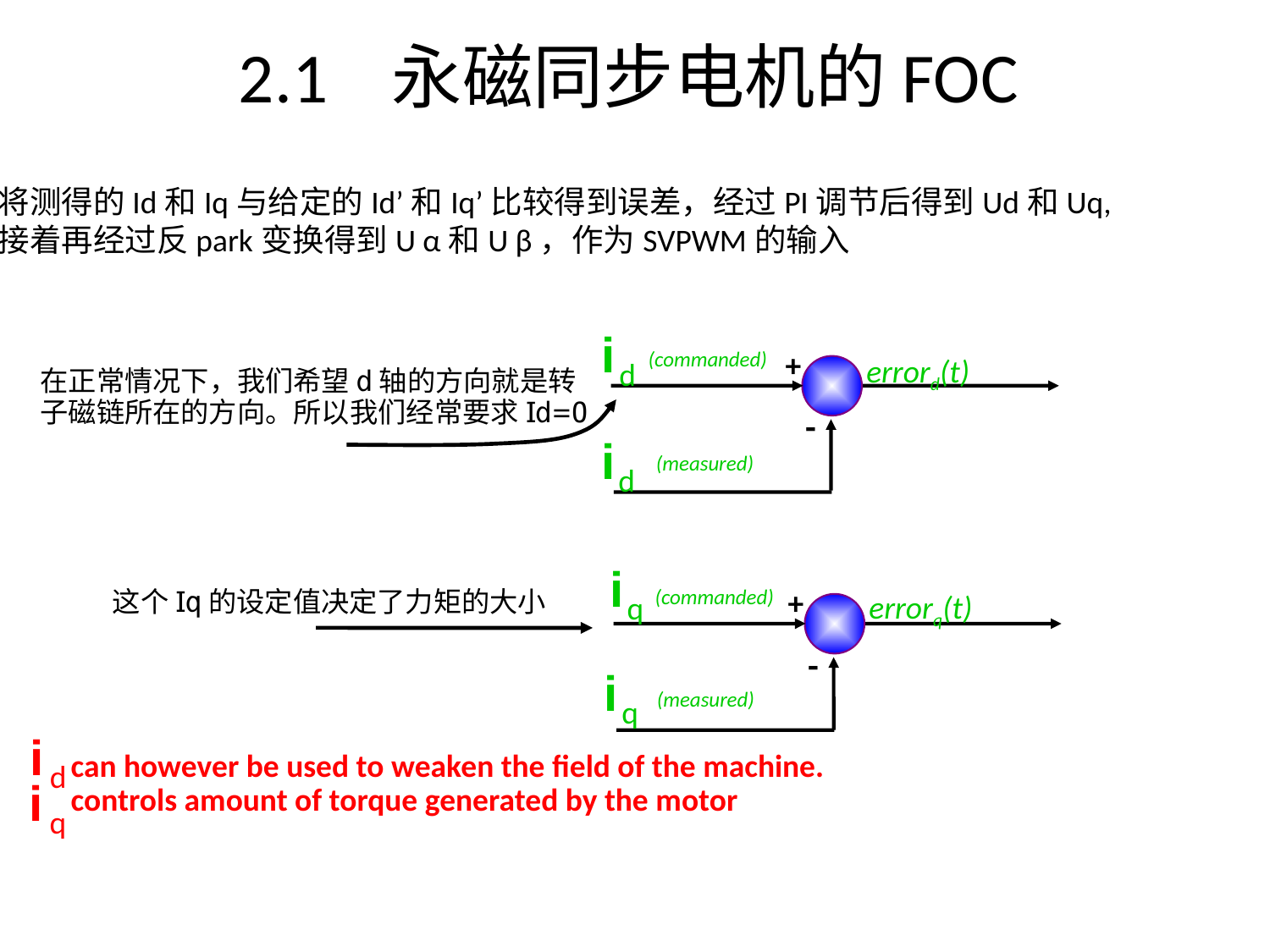

2.1   永磁同步电机的FOC
将测得的Id和Iq与给定的Id’和Iq’比较得到误差，经过PI调节后得到Ud和Uq,
接着再经过反park变换得到U α和U β，作为SVPWM的输入
i
d
(commanded)
+
errord(t)

在正常情况下，我们希望d轴的方向就是转子磁链所在的方向。所以我们经常要求Id=0

-

i
d
(measured)

i
q
(commanded)
+
这个Iq的设定值决定了力矩的大小
errorq(t)

-

i
q
(measured)
i
d
    can however be used to weaken the field of the machine.
    controls amount of torque generated by the motor
i
q